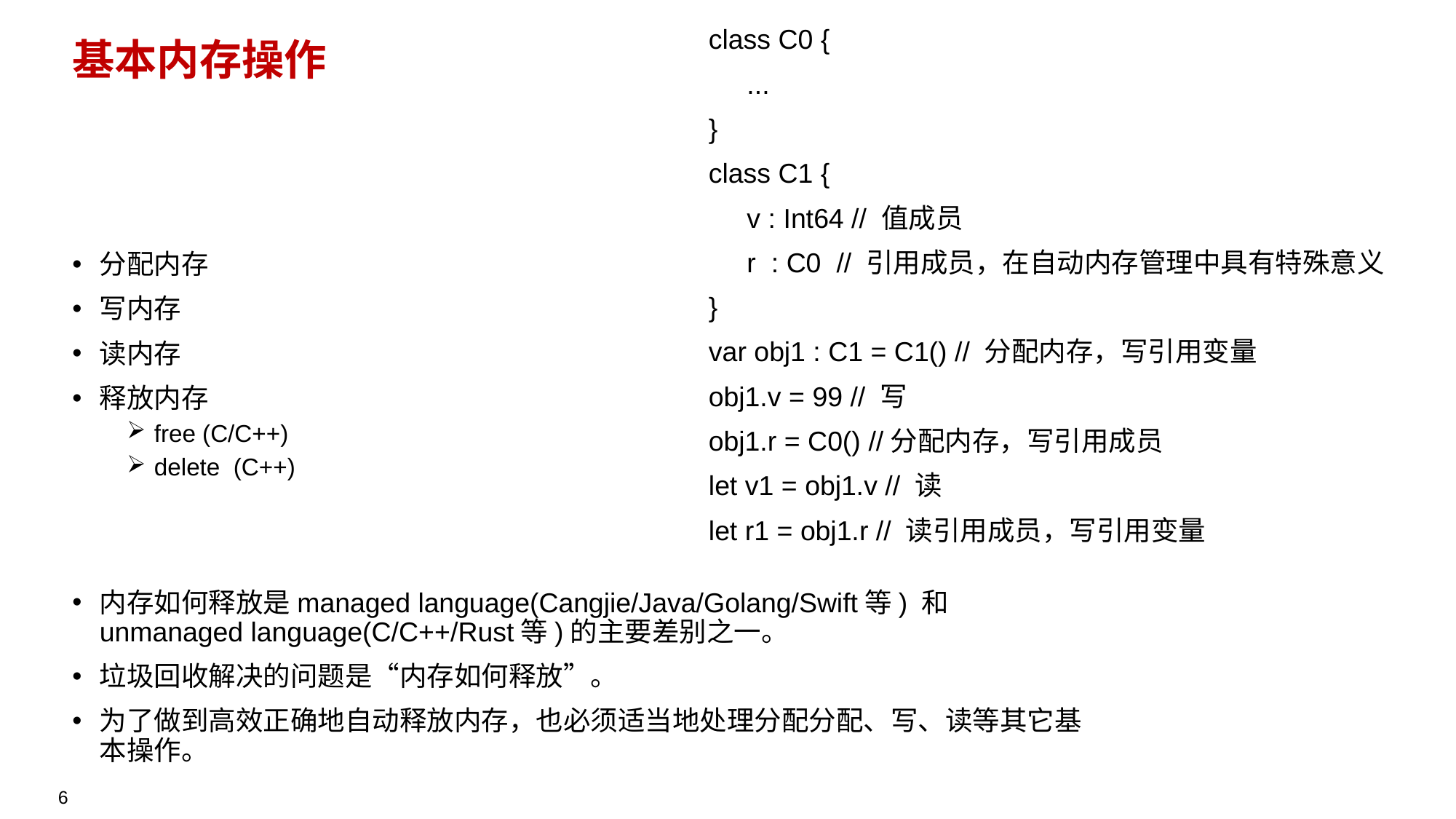

class C0 {
     ...
}
class C1 {
     v : Int64 // 值成员
     r  : C0  // 引用成员，在自动内存管理中具有特殊意义
}
var obj1 : C1 = C1() // 分配内存，写引用变量
obj1.v = 99 // 写
obj1.r = C0() //分配内存，写引用成员
let v1 = obj1.v // 读
let r1 = obj1.r // 读引用成员，写引用变量
# 基本内存操作
分配内存
写内存
读内存
释放内存
free (C/C++)
delete  (C++)
内存如何释放是managed language(Cangjie/Java/Golang/Swift等) 和 unmanaged language(C/C++/Rust等)的主要差别之一。
垃圾回收解决的问题是“内存如何释放”。
为了做到高效正确地自动释放内存，也必须适当地处理分配分配、写、读等其它基本操作。